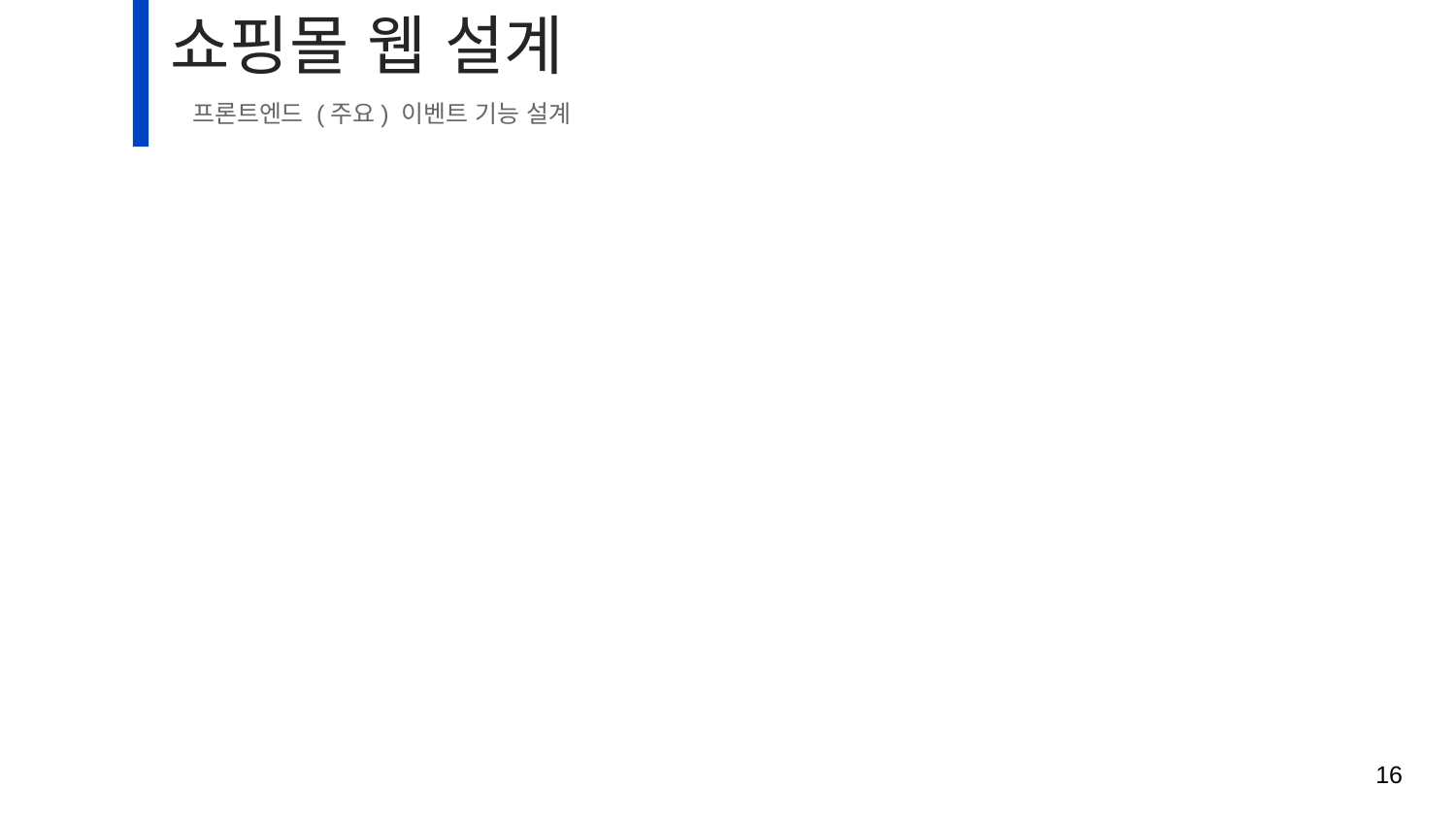

# 쇼핑몰 웹 설계
프론트엔드 (주요) 이벤트 기능 설계
16